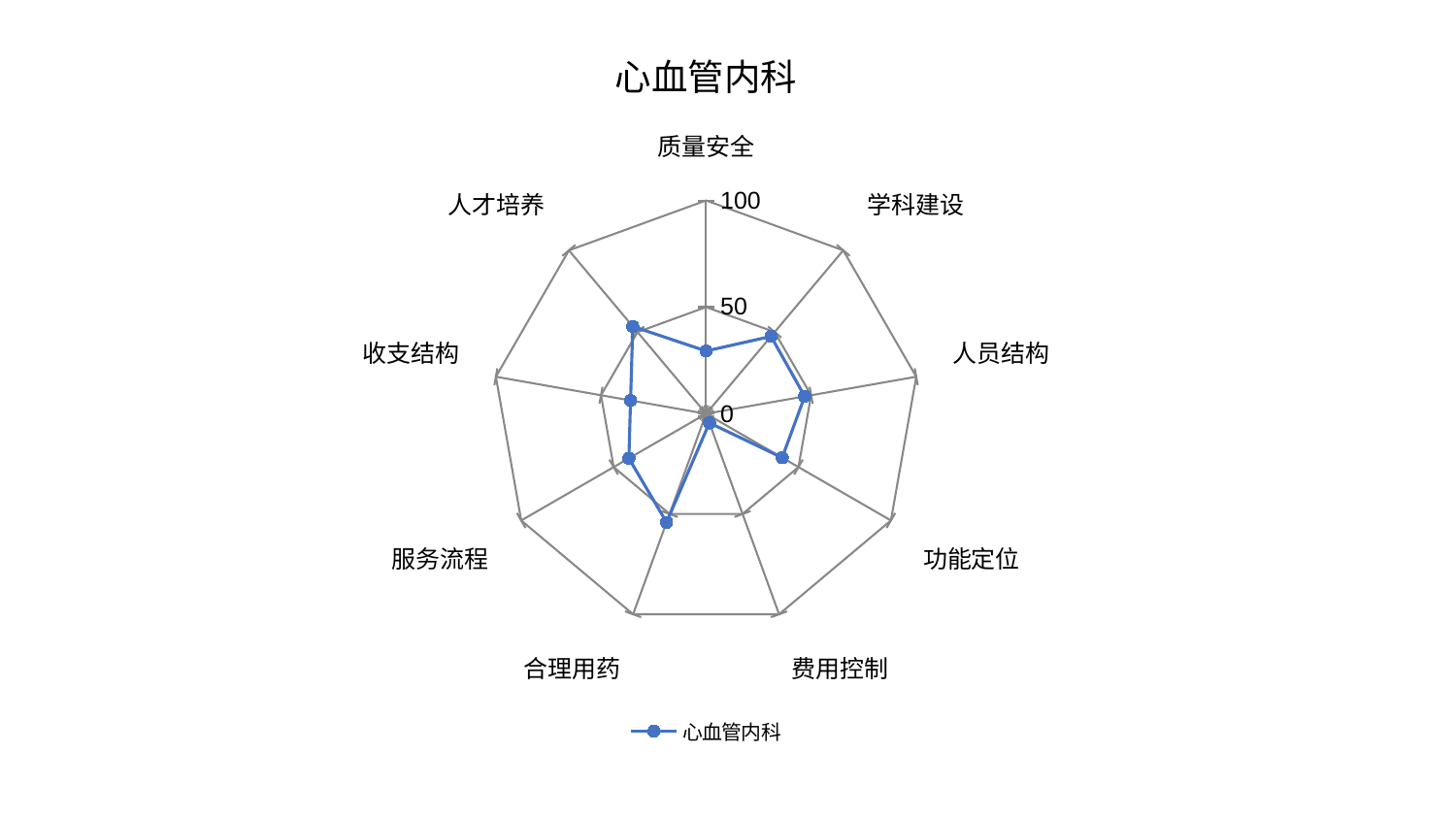

### Chart: 心血管内科

| Category | 心血管内科 |
|---|---|
| 质量安全 | 29.430062569217835 |
| 学科建设 | 47.37757080258728 |
| 人员结构 | 46.943231755712574 |
| 功能定位 | 41.167965834711566 |
| 费用控制 | 4.533377221844132 |
| 合理用药 | 54.155892312094544 |
| 服务流程 | 41.77127635961581 |
| 收支结构 | 35.94569893214544 |
| 人才培养 | 53.43590545403432 |
199